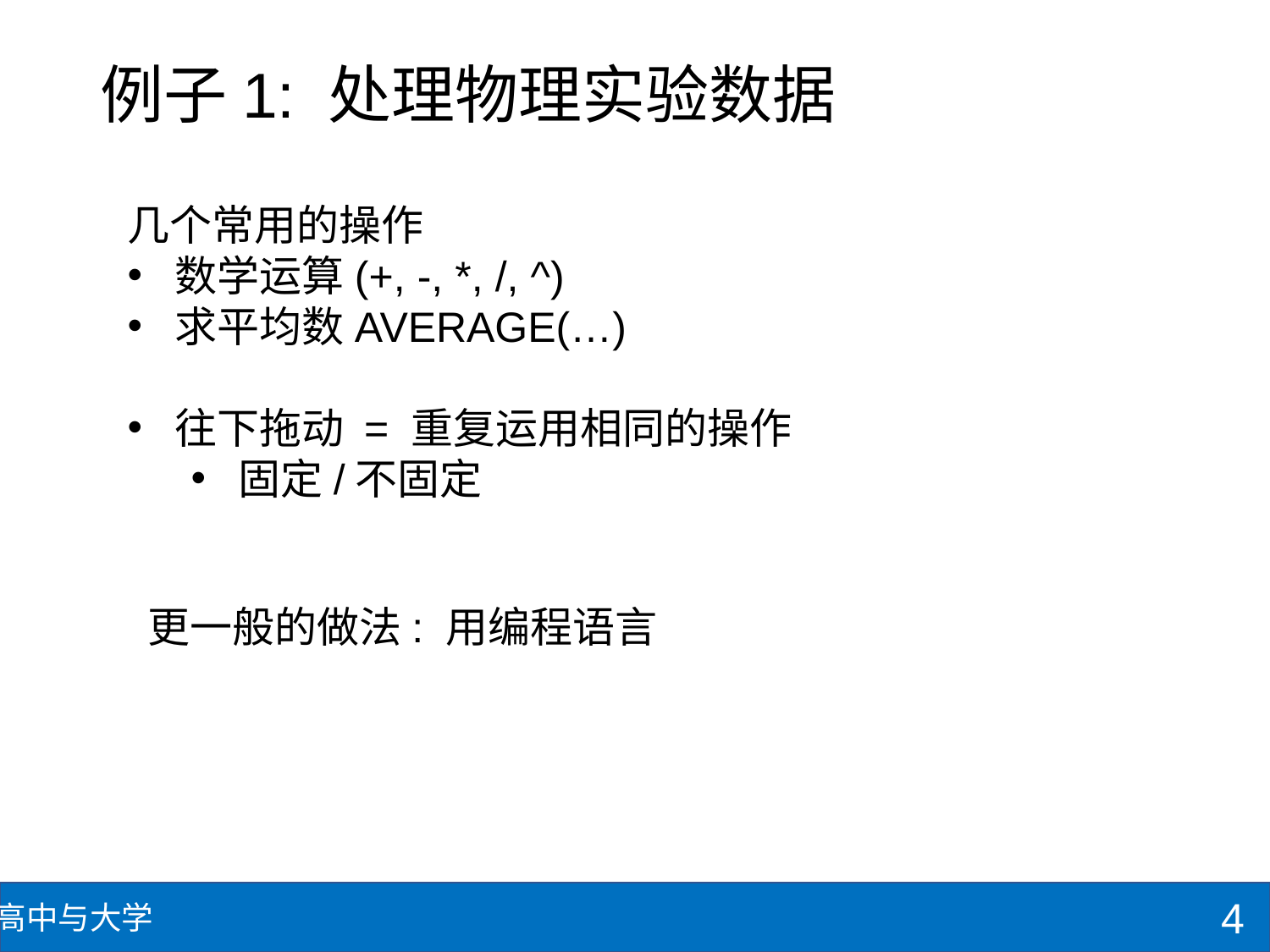

# 例子1: 处理物理实验数据
几个常用的操作
数学运算(+, -, *, /, ^)
求平均数AVERAGE(…)

往下拖动 = 重复运用相同的操作
固定/不固定

更一般的做法: 用编程语言
4